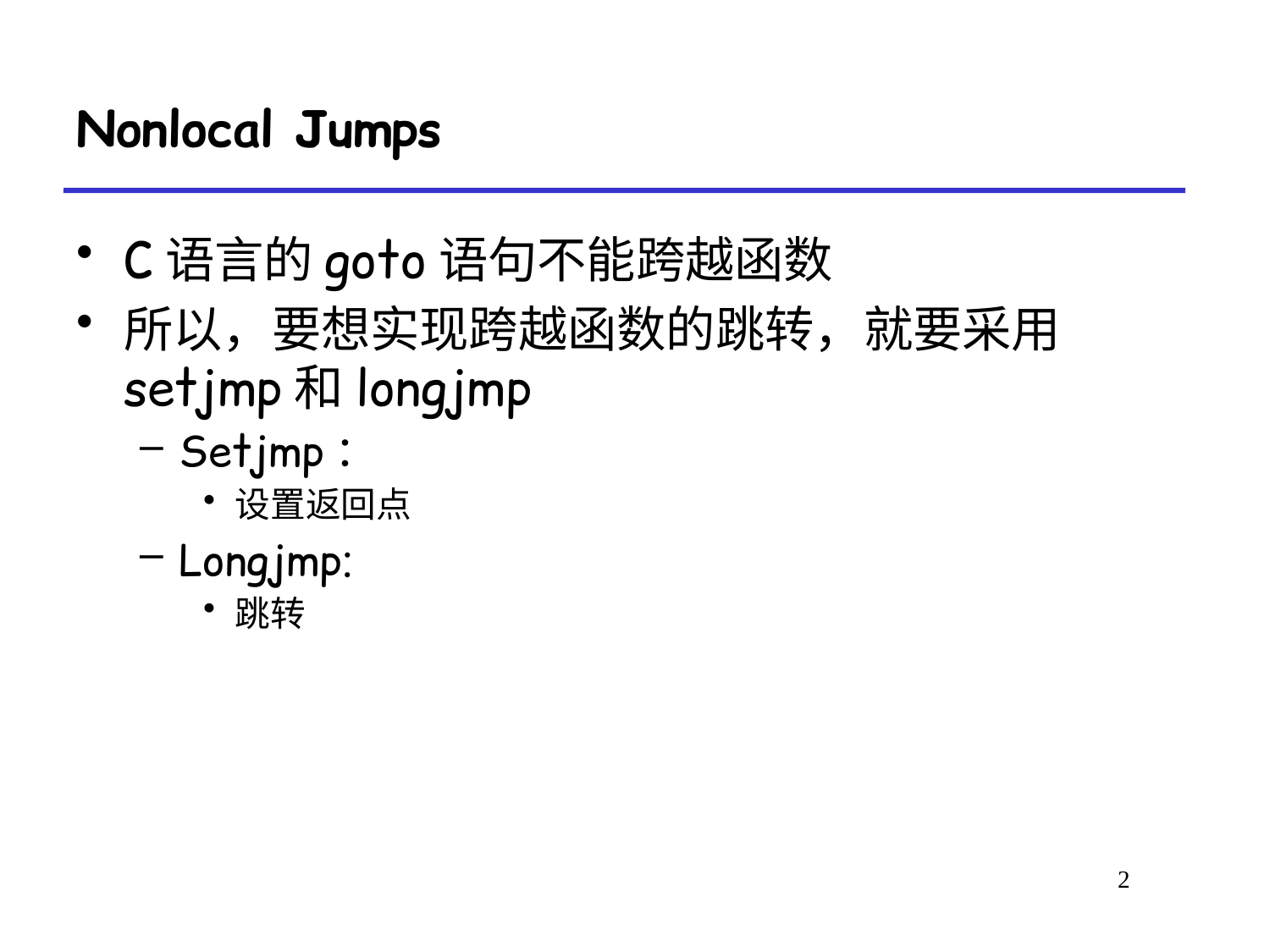

# Nonlocal Jumps
C语言的goto语句不能跨越函数
所以，要想实现跨越函数的跳转，就要采用setjmp和longjmp
Setjmp：
设置返回点
Longjmp:
跳转
2